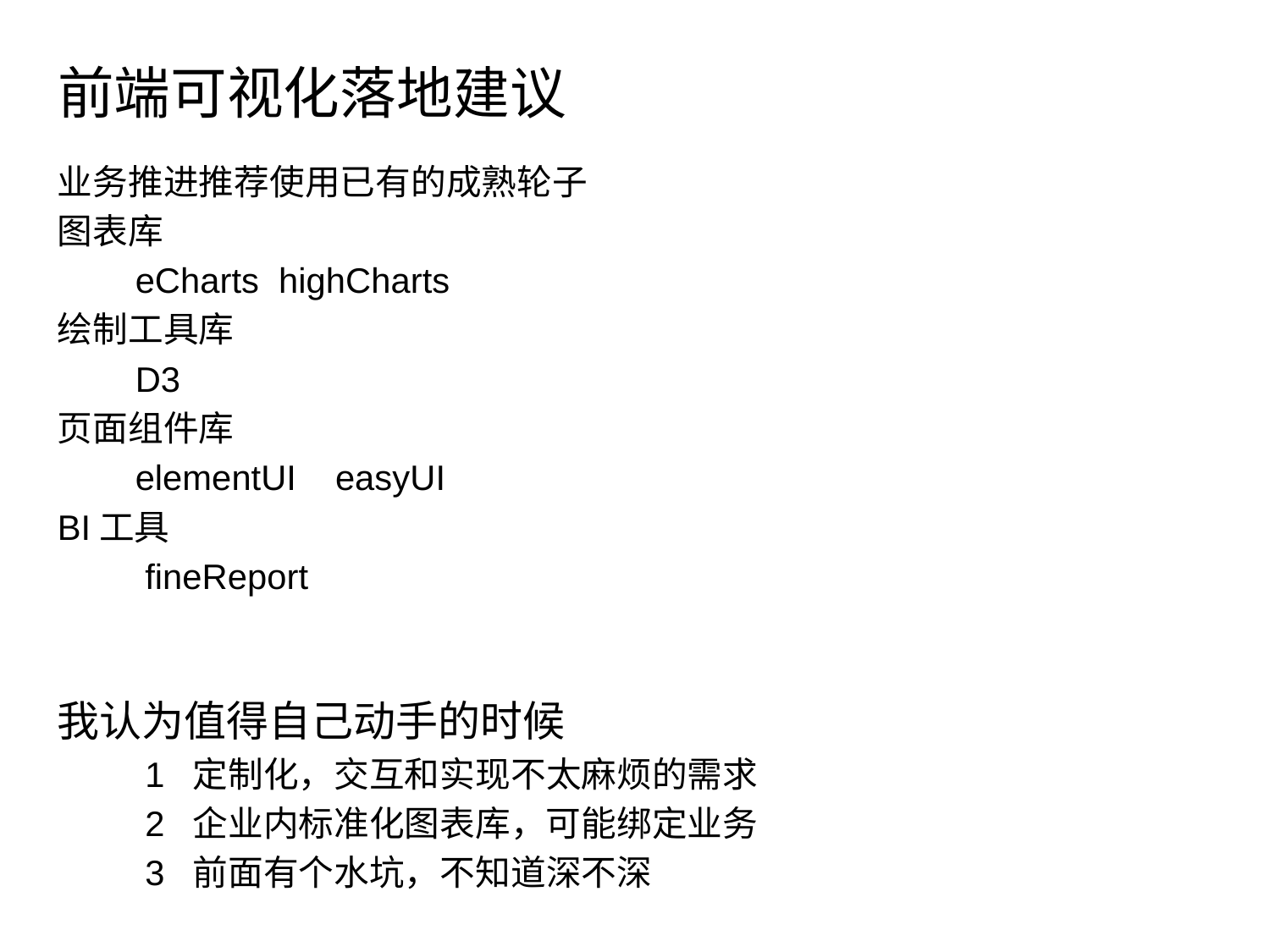

# 前端可视化落地建议
业务推进推荐使用已有的成熟轮子
图表库
        eCharts  highCharts
绘制工具库
        D3
页面组件库
        elementUI    easyUI
BI工具
         fineReport

我认为值得自己动手的时候
         1  定制化，交互和实现不太麻烦的需求
         2  企业内标准化图表库，可能绑定业务
         3  前面有个水坑，不知道深不深